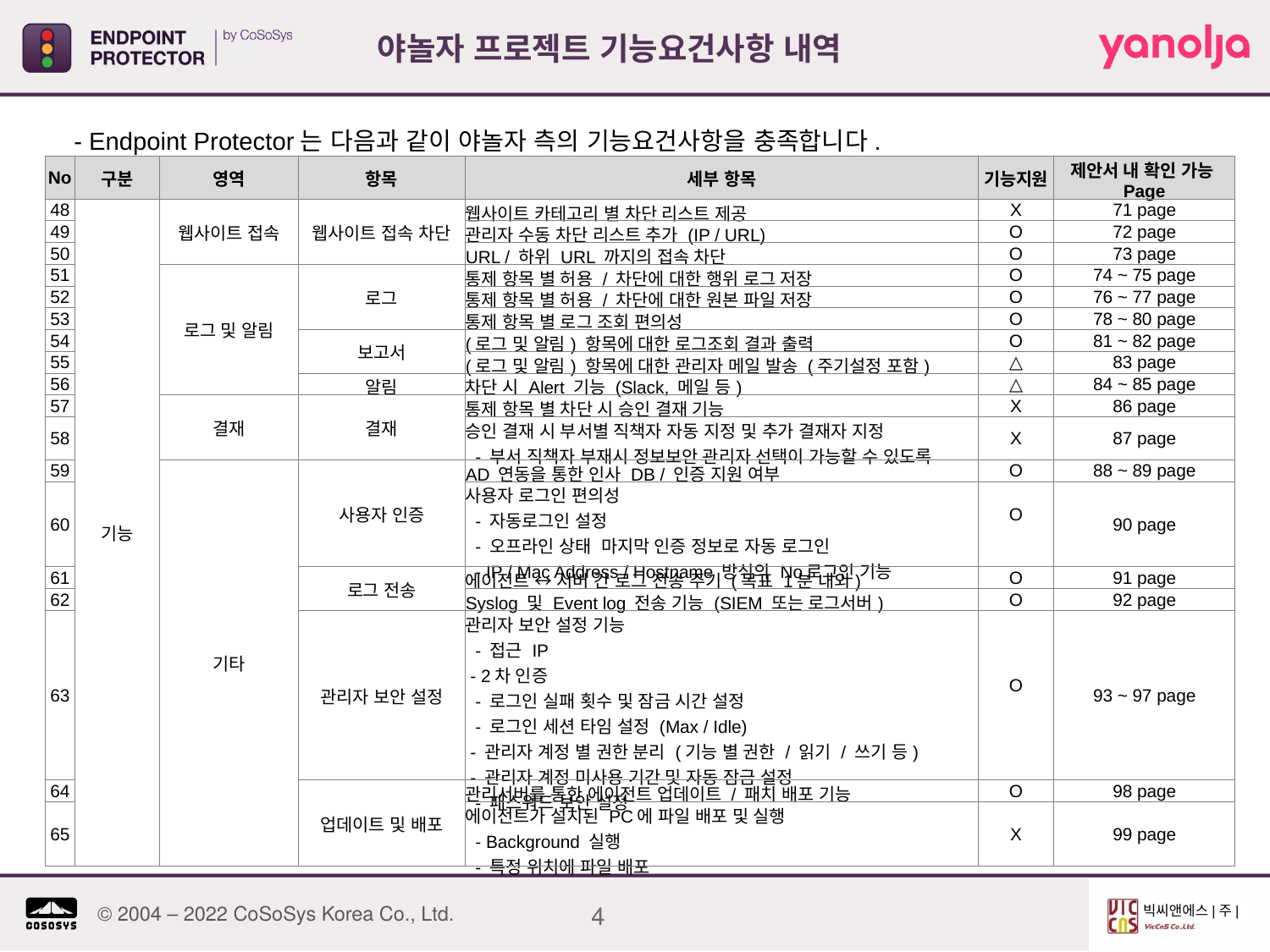

야놀자 프로젝트 기능요건사항 내역
 - Endpoint Protector는 다음과 같이 야놀자 측의 기능요건사항을 충족합니다.
| No | 구분 | 영역 | 항목 | 세부 항목 | 기능지원 | 제안서 내 확인 가능 Page |
| --- | --- | --- | --- | --- | --- | --- |
| 48 | 기능 | 웹사이트 접속 | 웹사이트 접속 차단 | 웹사이트 카테고리 별 차단 리스트 제공 | X | 71 page |
| 49 |  |  |  | 관리자 수동 차단 리스트 추가 (IP / URL) | O | 72 page |
| 50 |  |  |  | URL / 하위 URL 까지의 접속 차단 | O | 73 page |
| 51 |  | 로그 및 알림 | 로그 | 통제 항목 별 허용 / 차단에 대한 행위 로그 저장 | O | 74 ~ 75 page |
| 52 |  |  |  | 통제 항목 별 허용 / 차단에 대한 원본 파일 저장 | O | 76 ~ 77 page |
| 53 |  |  |  | 통제 항목 별 로그 조회 편의성 | O | 78 ~ 80 page |
| 54 |  |  | 보고서 | (로그 및 알림) 항목에 대한 로그조회 결과 출력 | O | 81 ~ 82 page |
| 55 |  |  |  | (로그 및 알림) 항목에 대한 관리자 메일 발송 (주기설정 포함) | △ | 83 page |
| 56 |  |  | 알림 | 차단 시 Alert 기능 (Slack, 메일 등) | △ | 84 ~ 85 page |
| 57 |  | 결재 | 결재 | 통제 항목 별 차단 시 승인 결재 기능 | X | 86 page |
| 58 |  |  |  | 승인 결재 시 부서별 직책자 자동 지정 및 추가 결재자 지정  - 부서 직책자 부재시 정보보안 관리자 선택이 가능할 수 있도록 | X | 87 page |
| 59 |  | 기타 | 사용자 인증 | AD 연동을 통한 인사 DB / 인증 지원 여부 | O | 88 ~ 89 page |
| 60 |  |  |  | 사용자 로그인 편의성  - 자동로그인 설정  - 오프라인 상태  마지막 인증 정보로 자동 로그인  - IP / Mac Address / Hostname 방식의 No로그인 기능 | O | 90 page |
| 61 |  |  | 로그 전송 | 에이전트 ↔ 서버 간 로그 전송 주기 (목표 1분 내외) | O | 91 page |
| 62 |  |  |  | Syslog 및 Event log 전송 기능 (SIEM 또는 로그서버) | O | 92 page |
| 63 |  |  | 관리자 보안 설정 | 관리자 보안 설정 기능 - 접근 IP - 2차 인증 - 로그인 실패 횟수 및 잠금 시간 설정 - 로그인 세션 타임 설정 (Max / Idle) - 관리자 계정 별 권한 분리 (기능 별 권한 / 읽기 / 쓰기 등) - 관리자 계정 미사용 기간 및 자동 잠금 설정 - 패스워드 보안 설정 | O | 93 ~ 97 page |
| 64 |  |  | 업데이트 및 배포 | 관리서버를 통한 에이전트 업데이트 / 패치 배포 기능 | O | 98 page |
| 65 |  |  |  | 에이전트가 설치된 PC에 파일 배포 및 실행  - Background 실행  - 특정 위치에 파일 배포 | X | 99 page |
4